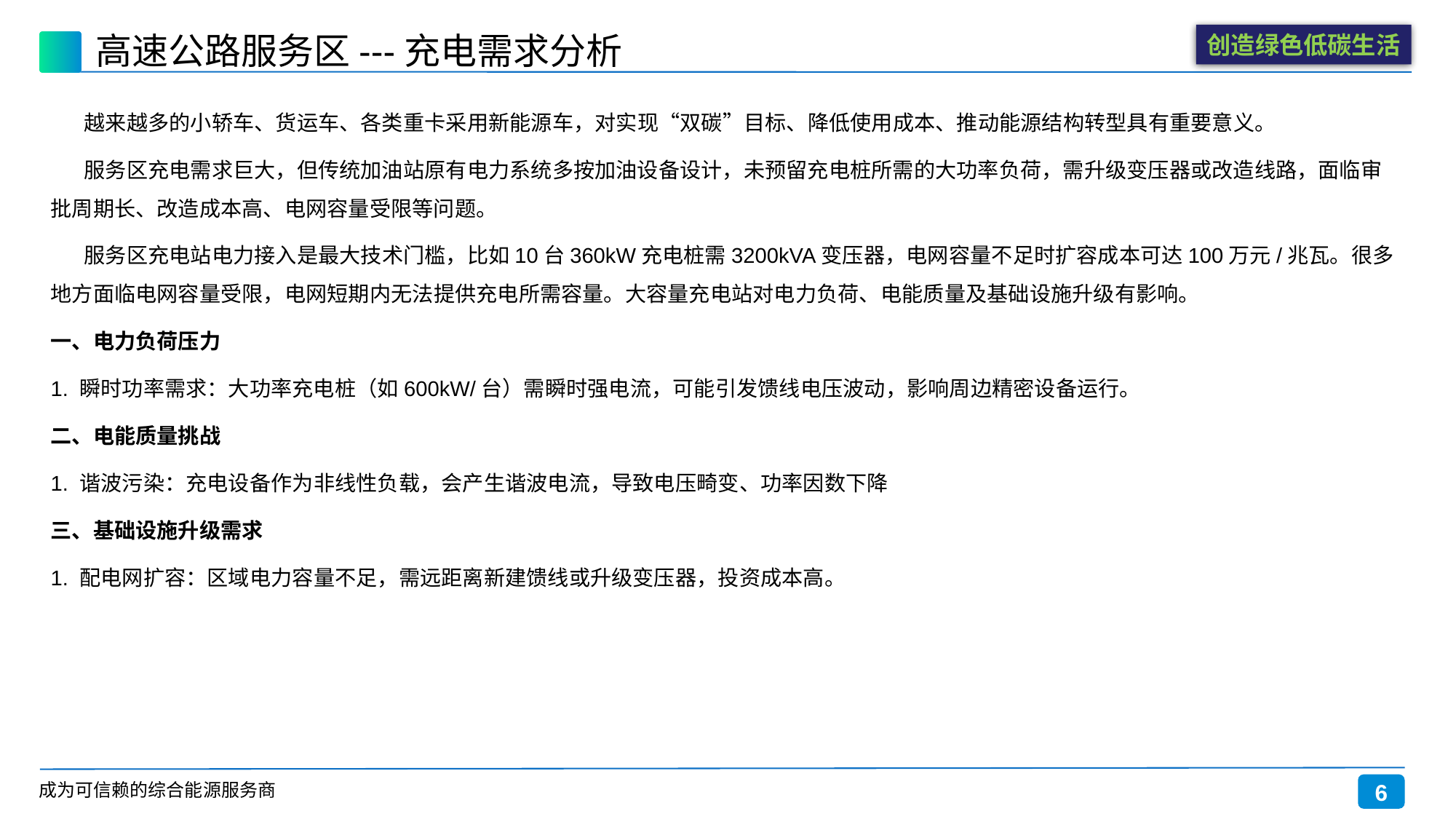

# 高速公路服务区---充电需求分析
      越来越多的小轿车、货运车、各类重卡采用新能源车，对实现“双碳”目标、降低使用成本、推动能源结构转型具有重要意义。
      服务区充电需求巨大，但传统加油站原有电力系统多按加油设备设计，未预留充电桩所需的大功率负荷，需升级变压器或改造线路，面临审批周期长、改造成本高、电网容量受限等问题‌。
      服务区充电站电力接入是最大技术门槛，比如10台360kW充电桩需3200kVA变压器，电网容量不足时扩容成本可达100万元/兆瓦‌。很多地方面临电网容量受限，电网短期内无法提供充电所需容量。大容量充电站对电力负荷、电能质量及基础设施升级有影响。
一、电力负荷压力
‌1. 瞬时功率需求‌：大功率充电桩（如600kW/台）需瞬时强电流，可能引发馈线电压波动，影响周边精密设备运行‌。
二、电能质量挑战
‌1. 谐波污染‌：充电设备作为非线性负载，会产生谐波电流，导致电压畸变、功率因数下降
三、基础设施升级需求
1. 配电网扩容‌：区域电力容量不足，需远距离新建馈线或升级变压器，投资成本高。